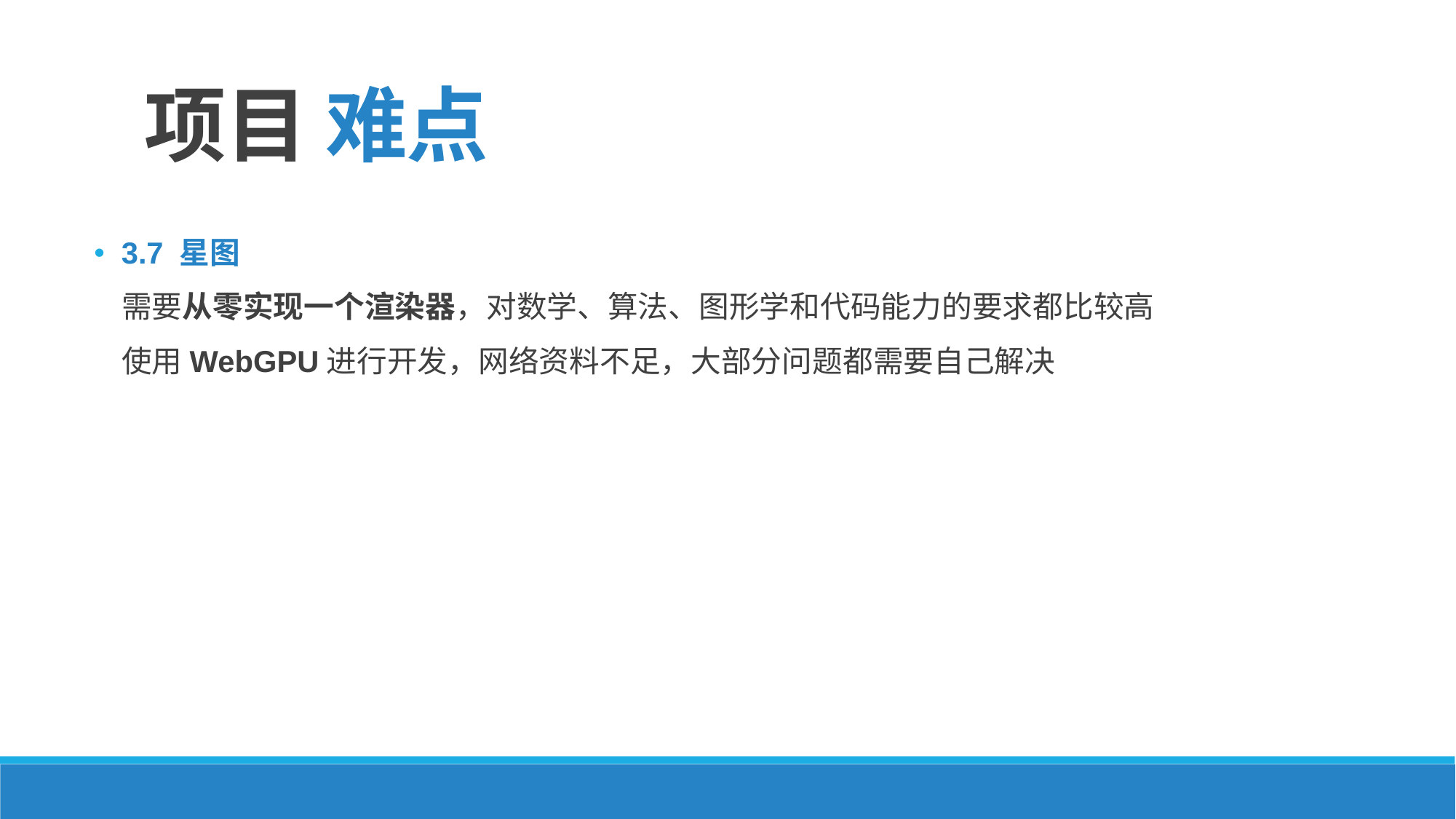

项目 难点
3.7 星图
   需要从零实现一个渲染器，对数学、算法、图形学和代码能力的要求都比较高
   使用WebGPU进行开发，网络资料不足，大部分问题都需要自己解决